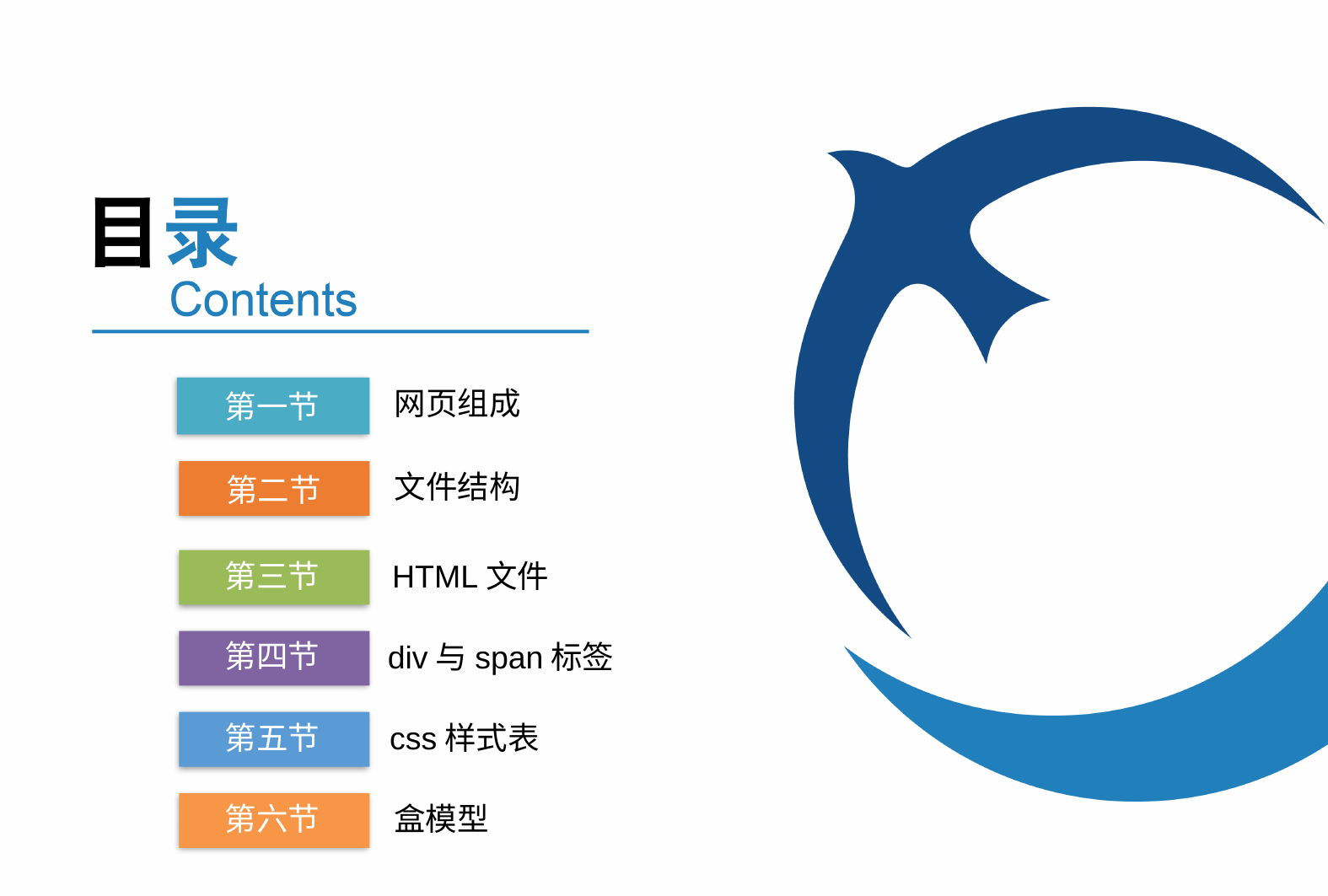

网页组成

第一节
文件结构

第二节
第三节
HTML文件

第四节
第四节
div与span标签

第五节
css样式表

第六节
盒模型